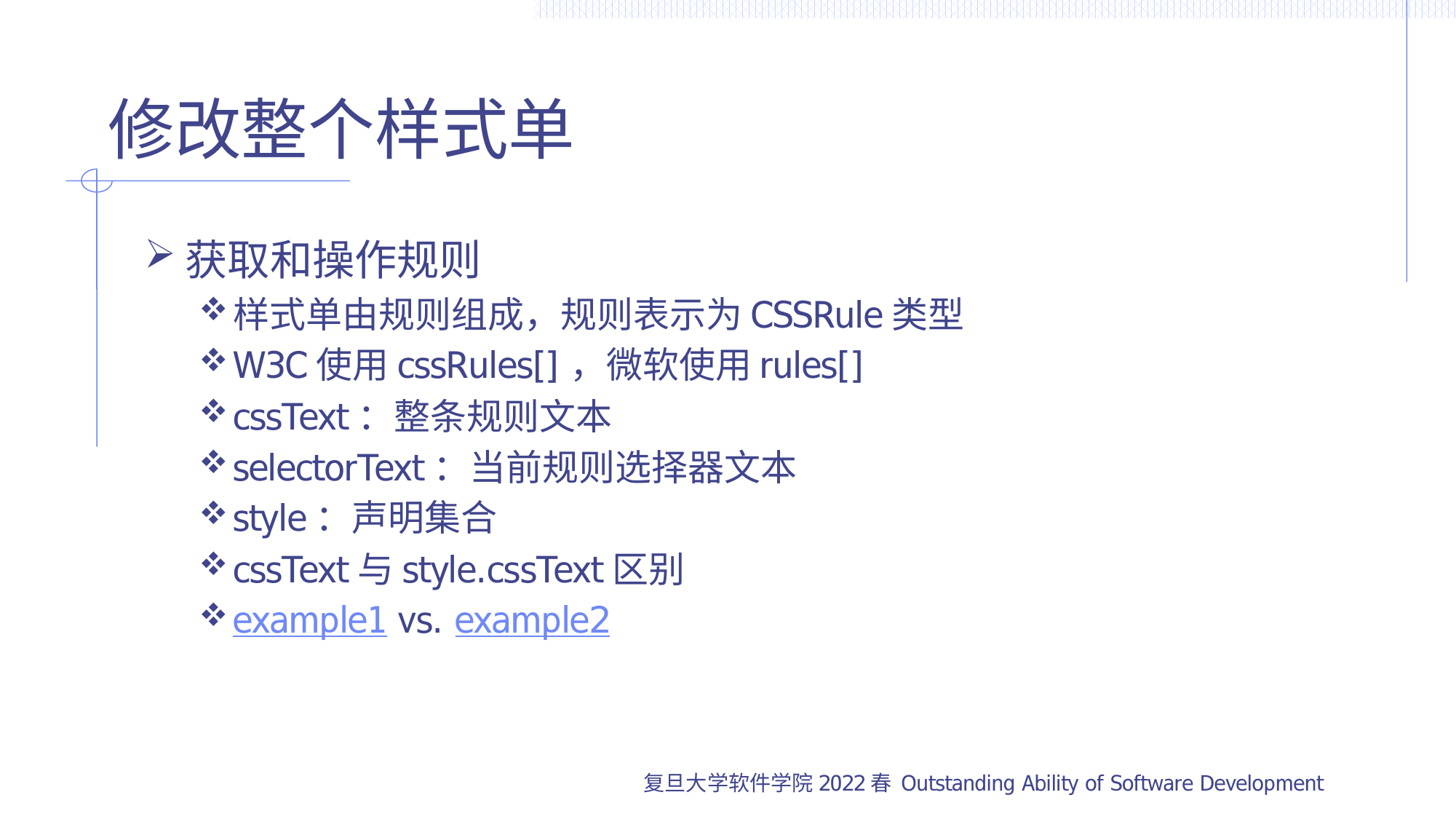

# 修改整个样式单
获取和操作规则
样式单由规则组成，规则表示为CSSRule类型
W3C使用cssRules[]，微软使用rules[]
cssText：整条规则文本
selectorText：当前规则选择器文本
style：声明集合
cssText与style.cssText区别
example1 vs. example2